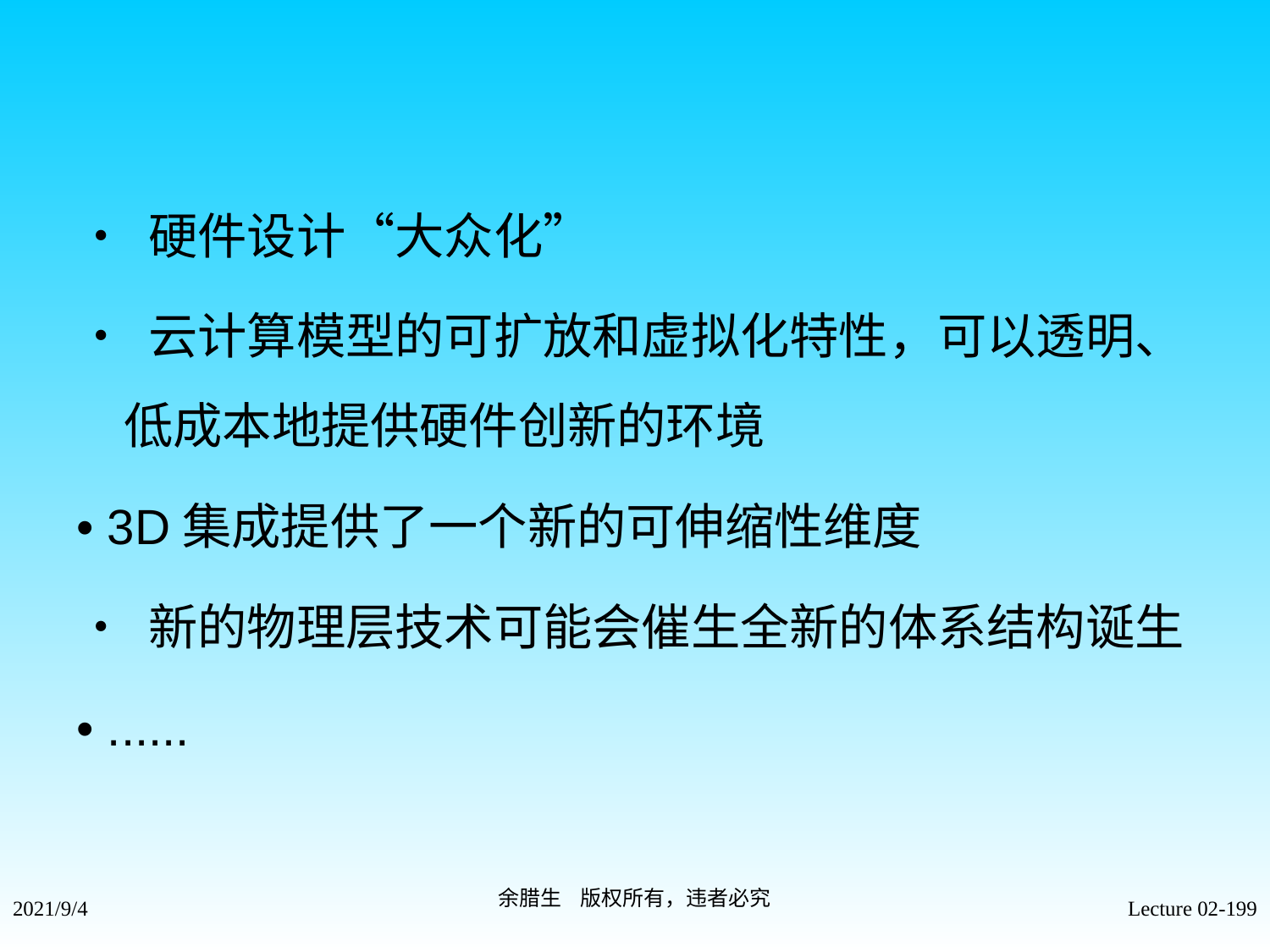

• 硬件设计“大众化”
• 云计算模型的可扩放和虚拟化特性，可以透明、
低成本地提供硬件创新的环境
• 3D集成提供了一个新的可伸缩性维度
• 新的物理层技术可能会催生全新的体系结构诞生
• ......
余腊生    版权所有，违者必究
2021/9/4
Lecture 02-199